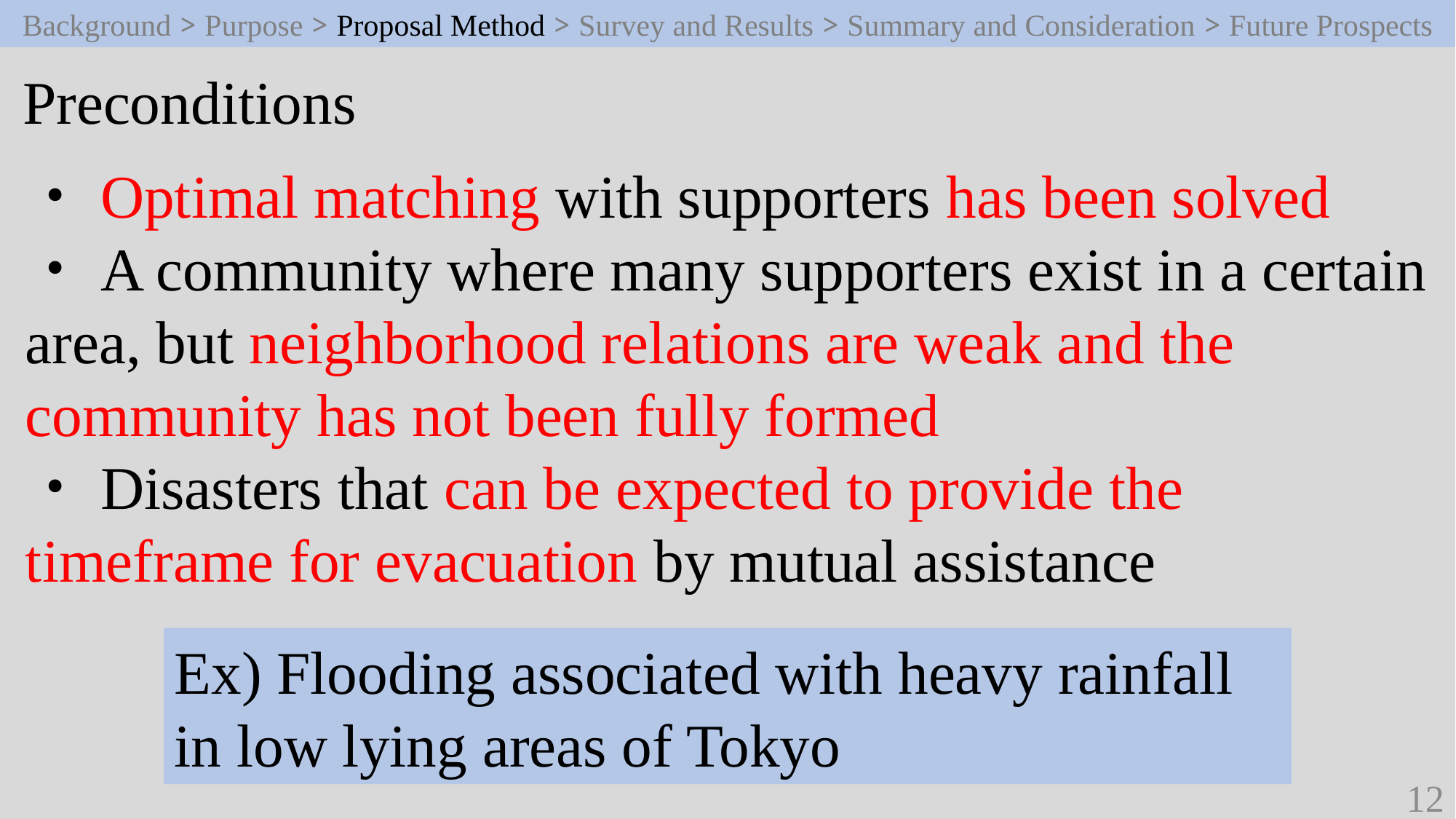

Background > Purpose > Proposal Method > Survey and Results > Summary and Consideration > Future Prospects
Preconditions
・Optimal matching with supporters has been solved
・A community where many supporters exist in a certain area, but neighborhood relations are weak and the community has not been fully formed
・Disasters that can be expected to provide the timeframe for evacuation by mutual assistance
Ex) Flooding associated with heavy rainfall 	in low lying areas of Tokyo
12